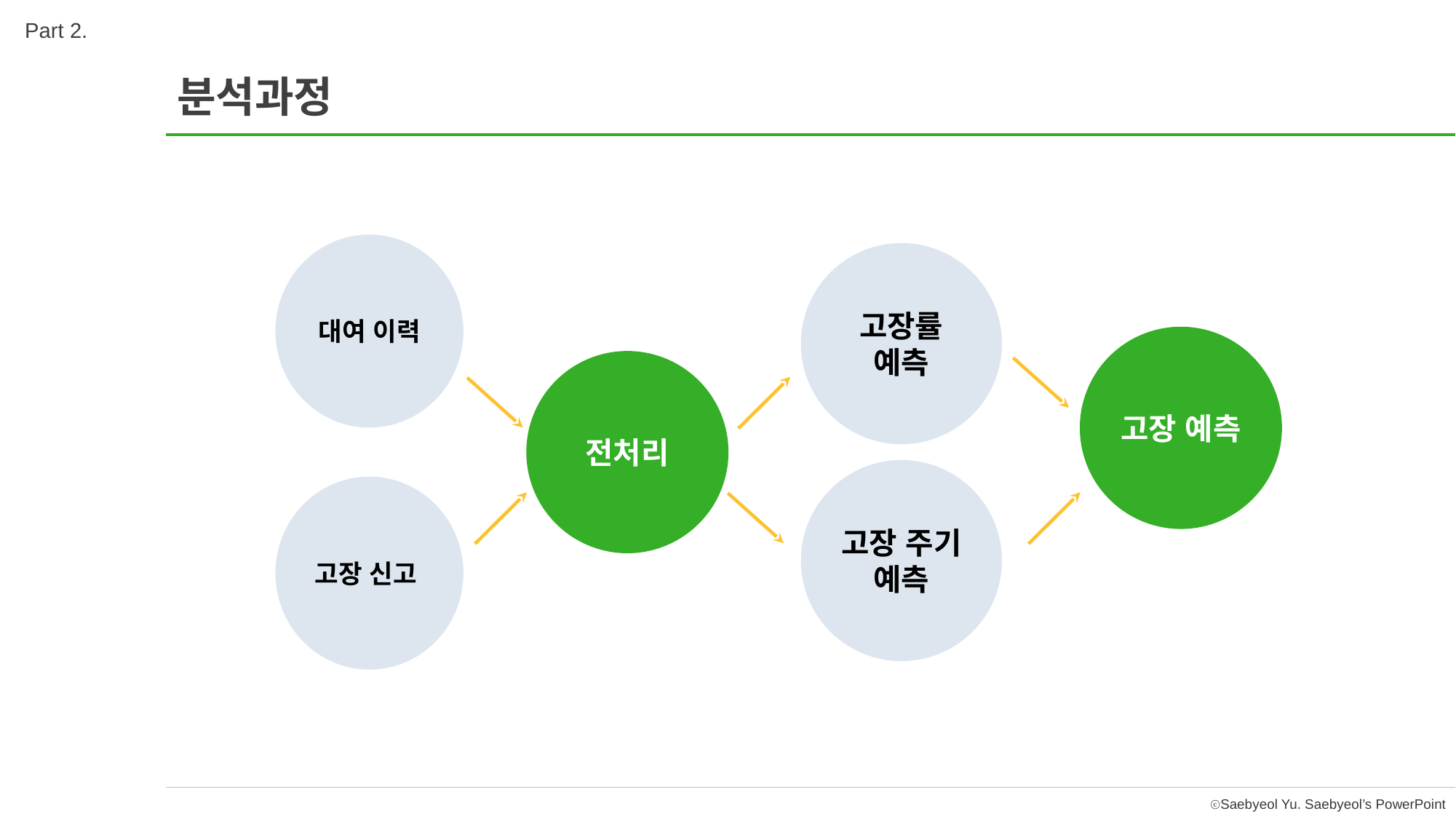

Part 2.
분석과정
대여 이력
고장률 예측
고장 예측
전처리
고장 주기
예측
고장 신고